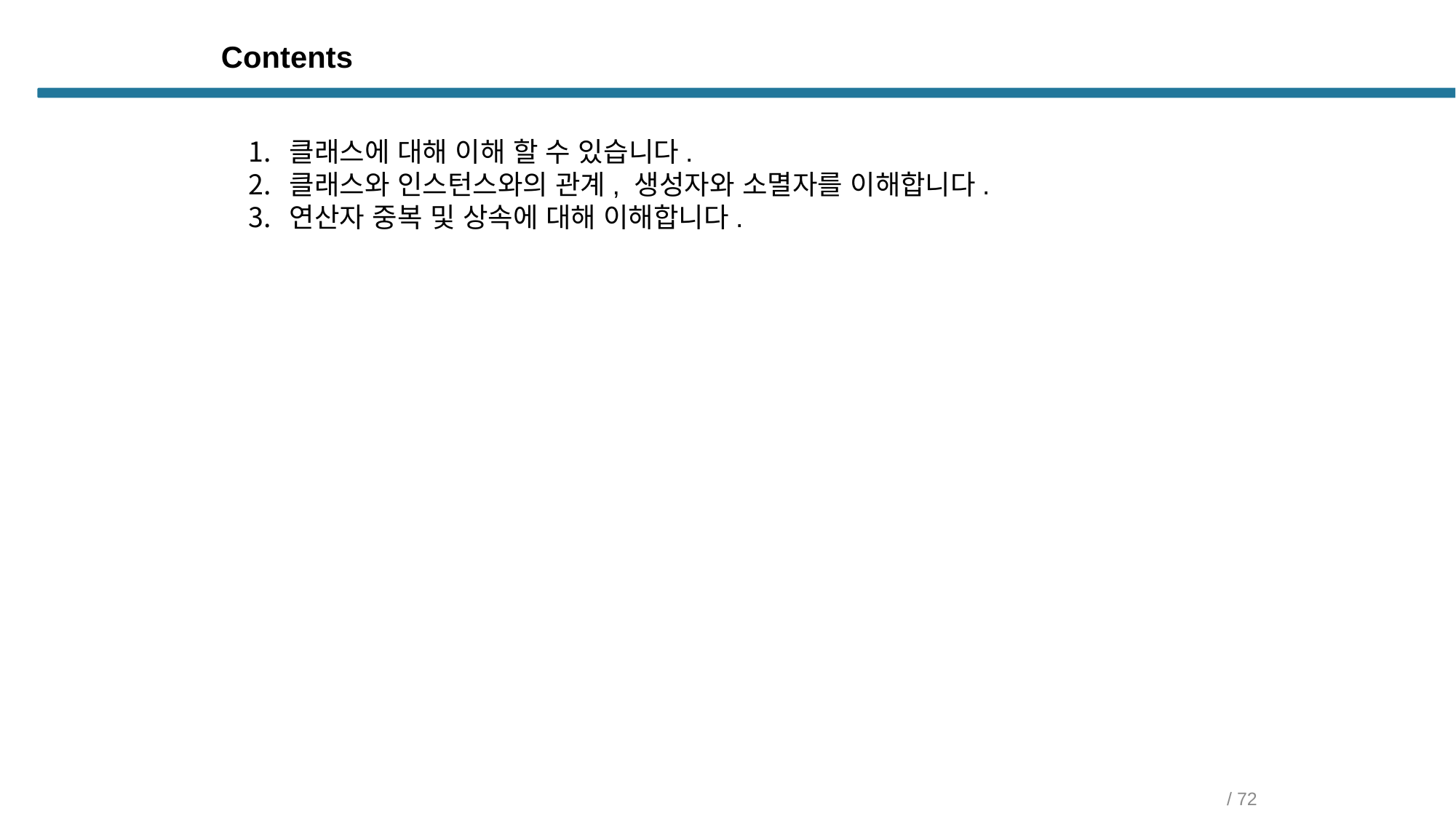

Contents
클래스에 대해 이해 할 수 있습니다.
클래스와 인스턴스와의 관계, 생성자와 소멸자를 이해합니다.
연산자 중복 및 상속에 대해 이해합니다.
/ 72